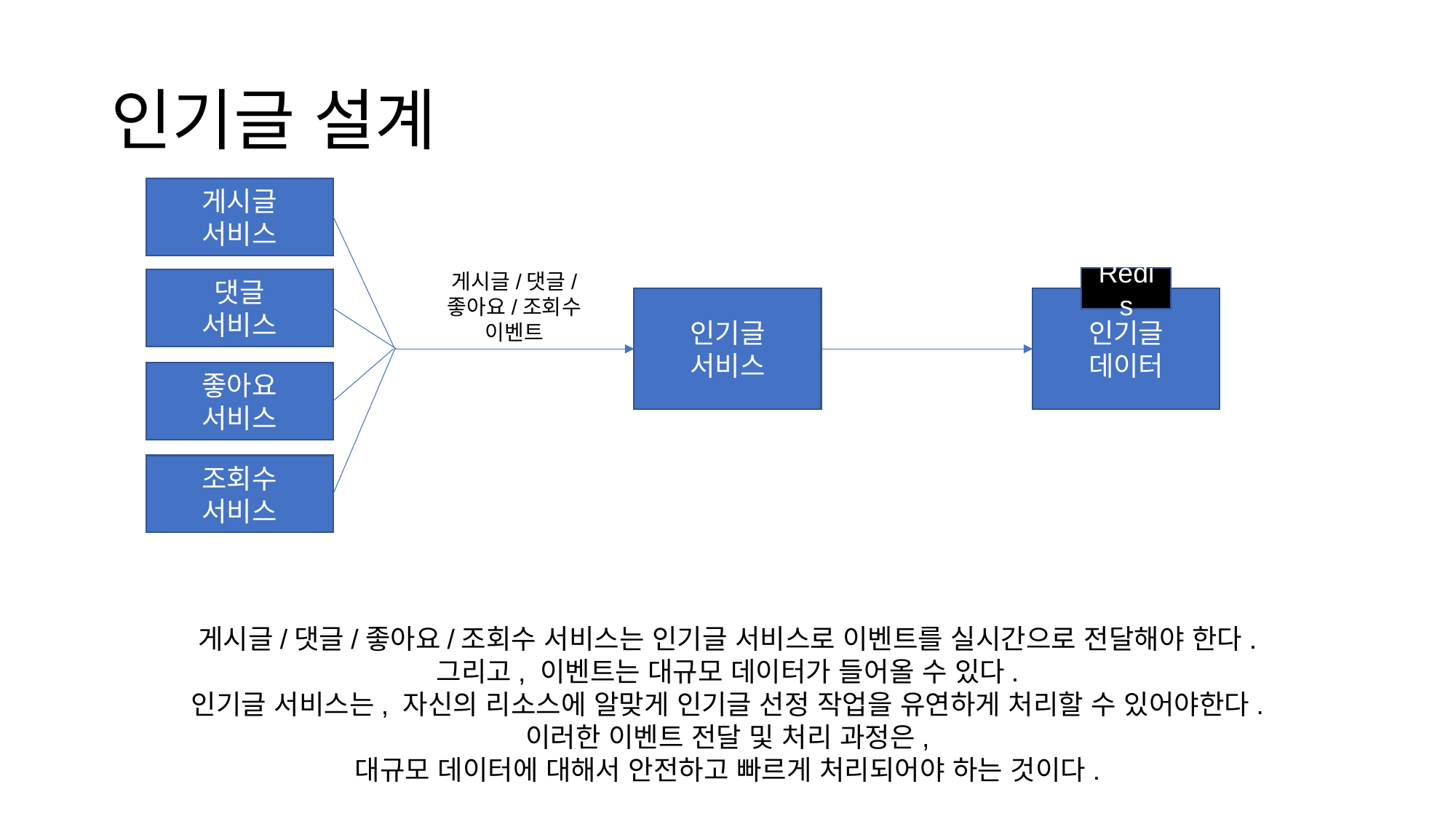

# 인기글 설계
게시글
서비스
게시글/댓글/
좋아요/조회수
이벤트
Redis
댓글
서비스
인기글
데이터
인기글
서비스
좋아요
서비스
조회수
서비스
게시글/댓글/좋아요/조회수 서비스는 인기글 서비스로 이벤트를 실시간으로 전달해야 한다.
그리고, 이벤트는 대규모 데이터가 들어올 수 있다.
인기글 서비스는, 자신의 리소스에 알맞게 인기글 선정 작업을 유연하게 처리할 수 있어야한다.
이러한 이벤트 전달 및 처리 과정은,
대규모 데이터에 대해서 안전하고 빠르게 처리되어야 하는 것이다.